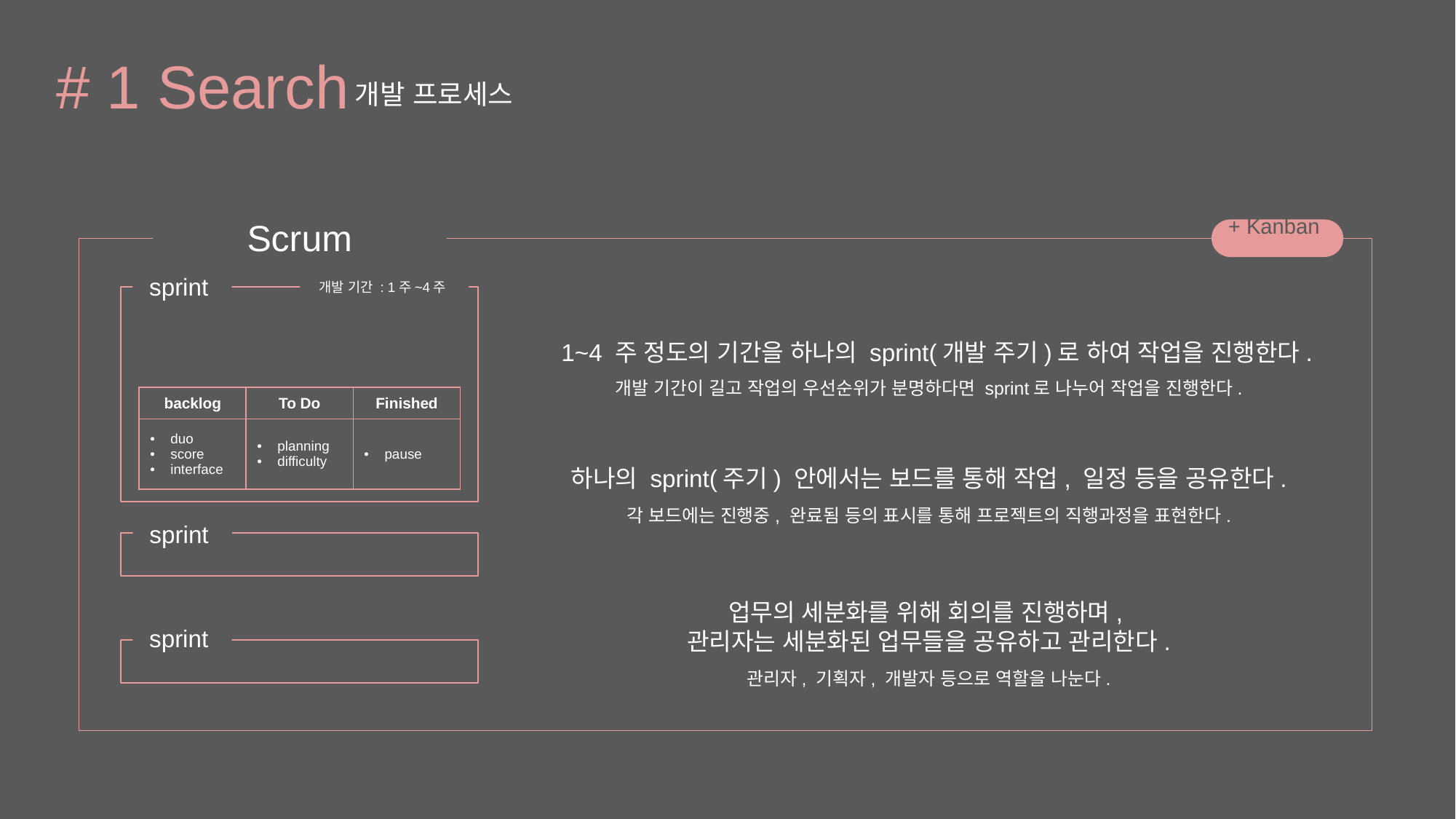

# 1 Search
개발 프로세스
Scrum
+ Kanban

sprint
개발 기간 : 1주~4주

1~4 주 정도의 기간을 하나의 sprint(개발 주기)로 하여 작업을 진행한다.
개발 기간이 길고 작업의 우선순위가 분명하다면 sprint로 나누어 작업을 진행한다.
| backlog | To Do | Finished |
| --- | --- | --- |
| duo score interface | planning difficulty | pause |
하나의 sprint(주기) 안에서는 보드를 통해 작업, 일정 등을 공유한다.
각 보드에는 진행중, 완료됨 등의 표시를 통해 프로젝트의 직행과정을 표현한다.
sprint

업무의 세분화를 위해 회의를 진행하며,
관리자는 세분화된 업무들을 공유하고 관리한다.
sprint

관리자, 기획자, 개발자 등으로 역할을 나눈다.